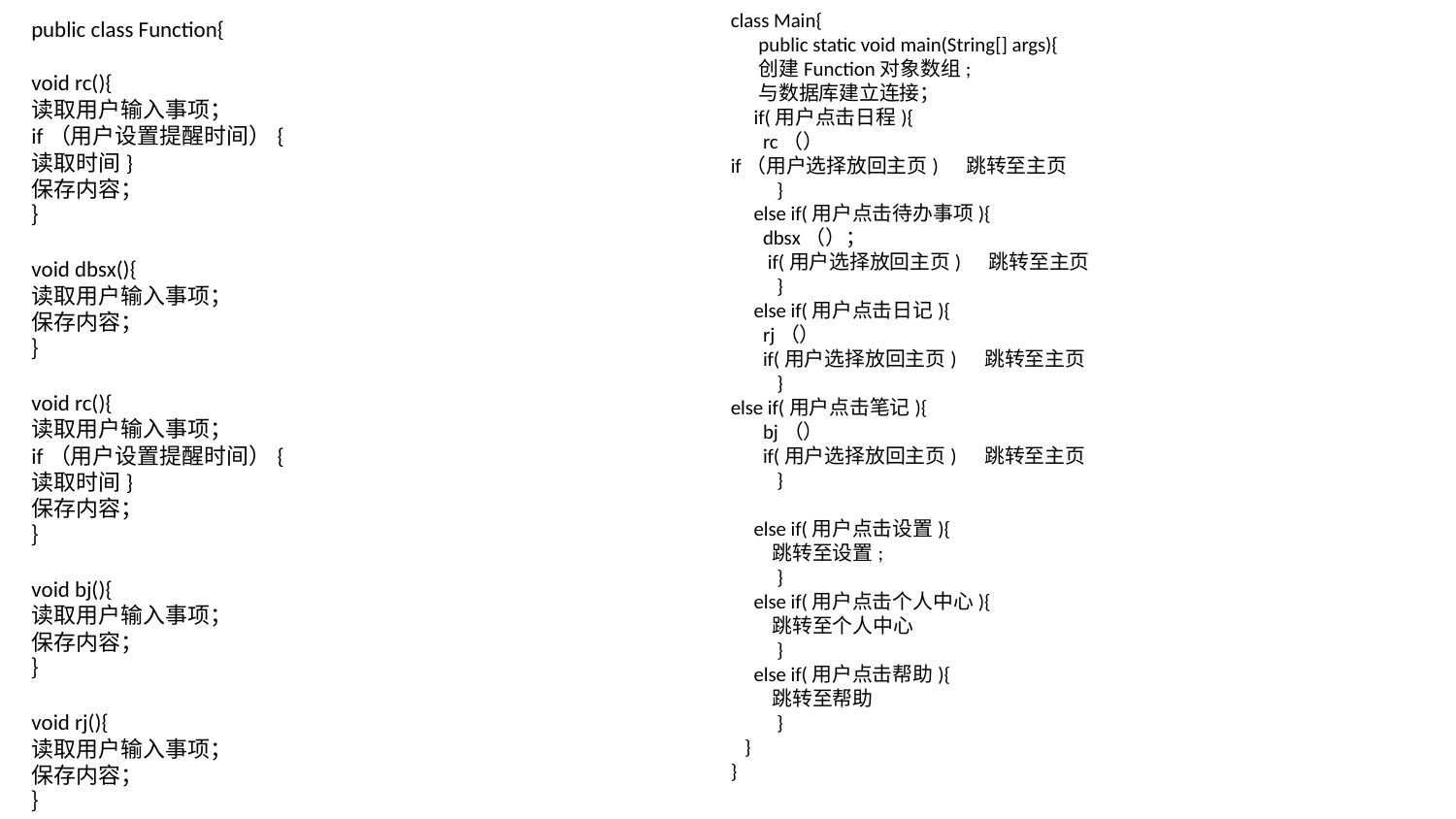

class Main{
      public static void main(String[] args){
     创建Function对象数组;
     与数据库建立连接；
     if(用户点击日程){
       rc（）
if（用户选择放回主页)     跳转至主页
          }
     else if(用户点击待办事项){
       dbsx（）；
        if(用户选择放回主页)     跳转至主页
          }
     else if(用户点击日记){
       rj（）
       if(用户选择放回主页)     跳转至主页
          }
else if(用户点击笔记){
       bj（）
       if(用户选择放回主页)     跳转至主页
          }

     else if(用户点击设置){
        跳转至设置;
          }
     else if(用户点击个人中心){
        跳转至个人中心
          }
     else if(用户点击帮助){
        跳转至帮助
          }
   }
}
public class Function{

void rc(){
读取用户输入事项；
if（用户设置提醒时间）{
读取时间}
保存内容；
｝

void dbsx(){
读取用户输入事项；
保存内容；
｝

void rc(){
读取用户输入事项；
if（用户设置提醒时间）{
读取时间}
保存内容；
｝

void bj(){
读取用户输入事项；
保存内容；
｝

void rj(){
读取用户输入事项；
保存内容；
｝